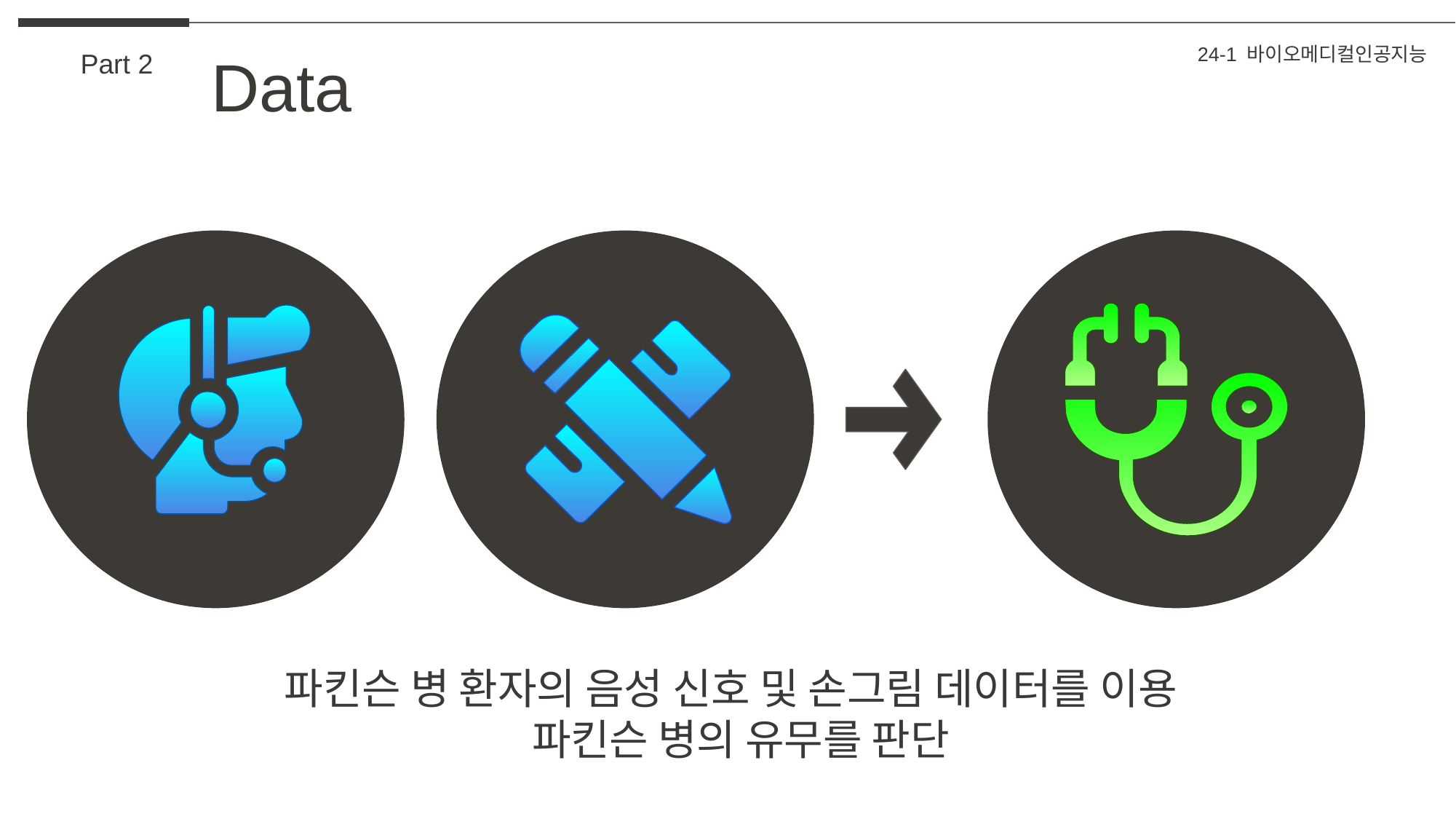

24-1 바이오메디컬인공지능
Data
Part 2

파킨슨 병 환자의 음성 신호 및 손그림 데이터를 이용
 파킨슨 병의 유무를 판단